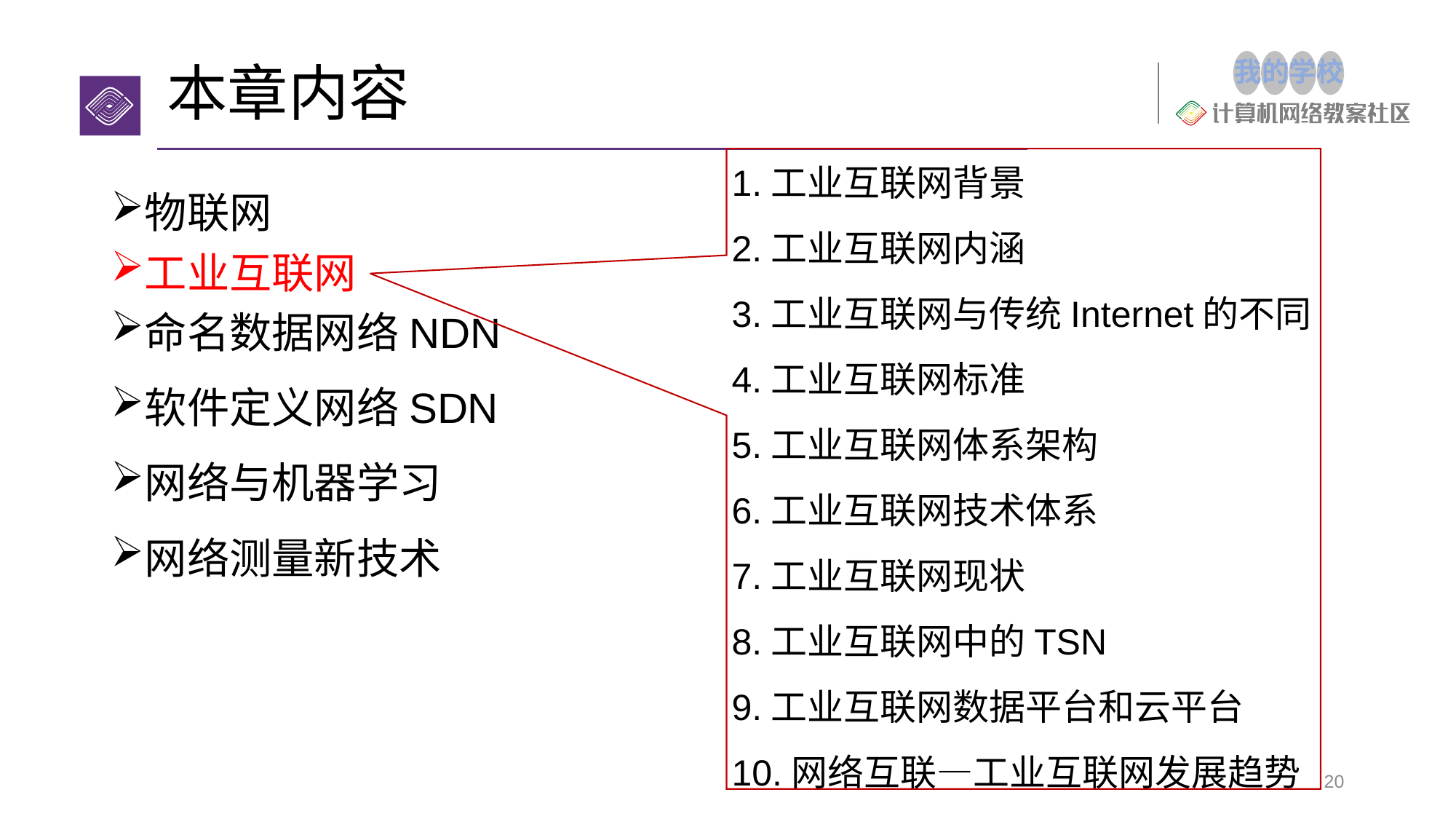

# 本章内容
1.工业互联网背景
2.工业互联网内涵
3.工业互联网与传统Internet的不同
4.工业互联网标准
5.工业互联网体系架构
6.工业互联网技术体系
7.工业互联网现状
8.工业互联网中的TSN
9.工业互联网数据平台和云平台
10.网络互联—工业互联网发展趋势

物联网
工业互联网
命名数据网络NDN
软件定义网络SDN
网络与机器学习
网络测量新技术

20